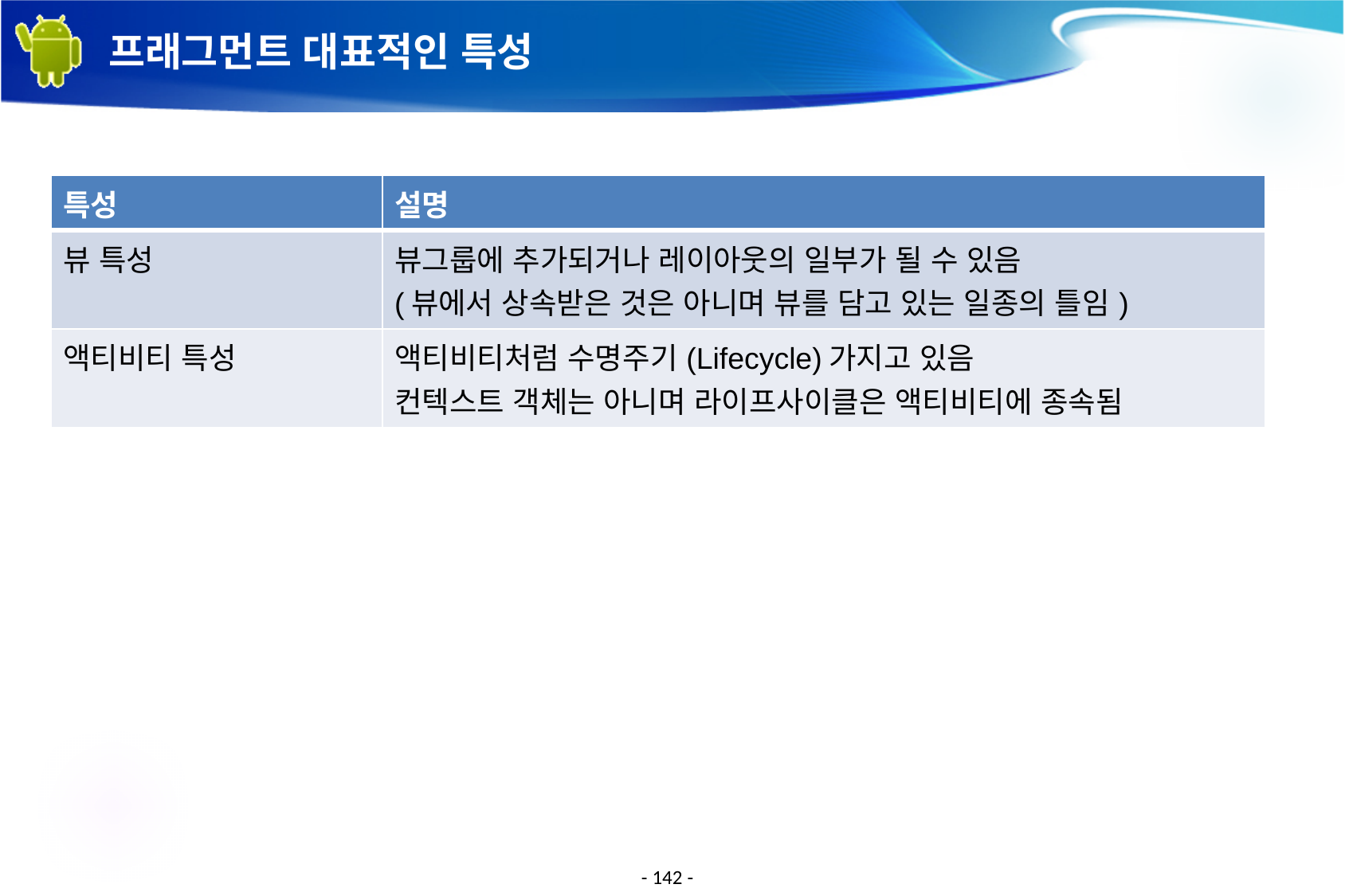

# 프래그먼트 대표적인 특성
| 특성 | 설명 |
| --- | --- |
| 뷰 특성 | 뷰그룹에 추가되거나 레이아웃의 일부가 될 수 있음 (뷰에서 상속받은 것은 아니며 뷰를 담고 있는 일종의 틀임) |
| 액티비티 특성 | 액티비티처럼 수명주기(Lifecycle)가지고 있음 컨텍스트 객체는 아니며 라이프사이클은 액티비티에 종속됨 |